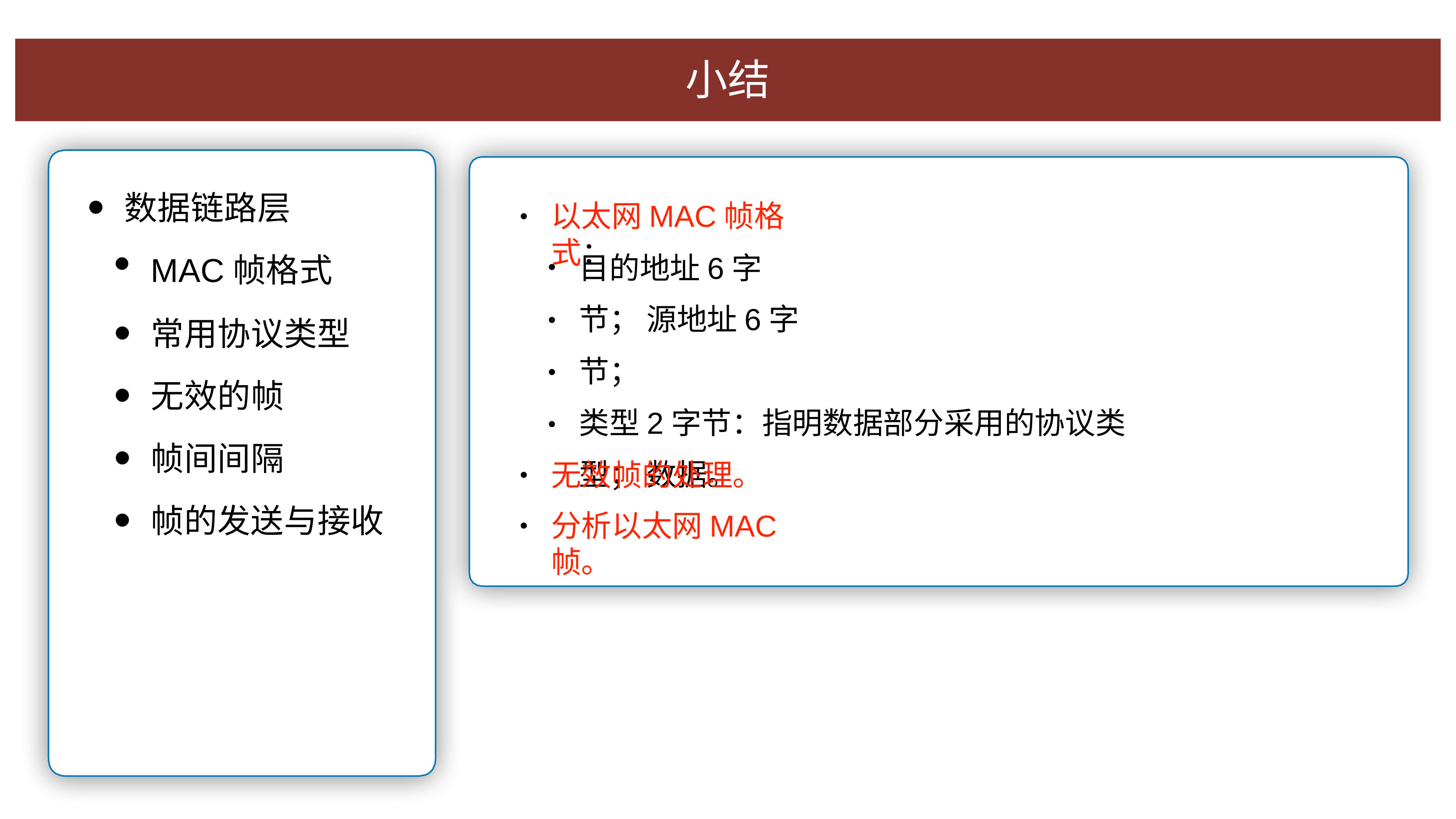

⼩结

数据链路层
MAC帧格式
常⽤协议类型
⽆效的帧
帧间间隔
帧的发送与接收
以太⽹MAC帧格式：
•
⽬的地址6字节； 源地址6字节；
类型2字节：指明数据部分采⽤的协议类型； 数据。
•
•
•
⽆效帧的处理。
分析以太⽹MAC帧。
•
•